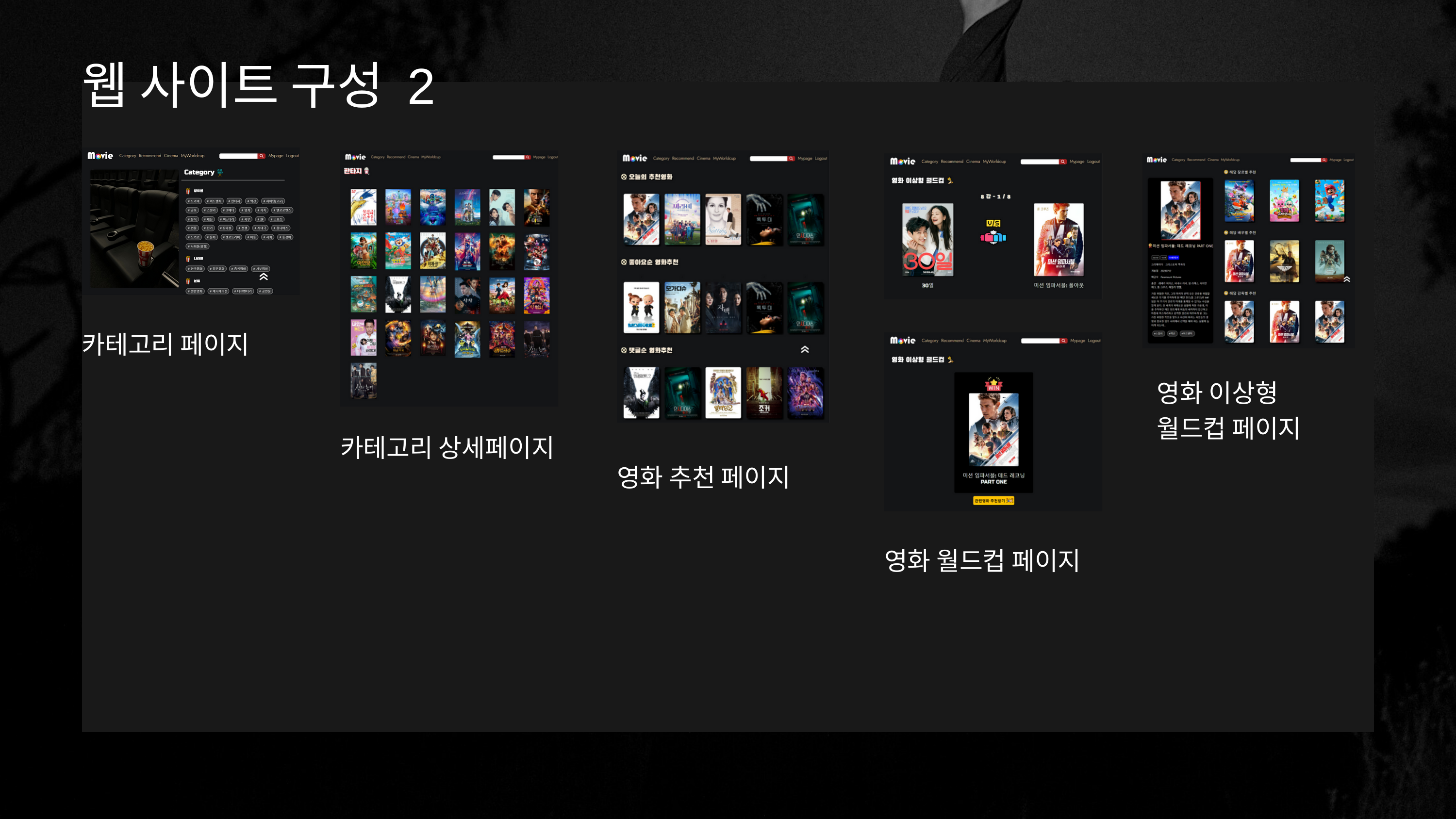

웹 사이트 구성 2

카테고리 페이지

영화 이상형
월드컵 페이지
카테고리 상세페이지
영화 추천 페이지
영화 월드컵 페이지